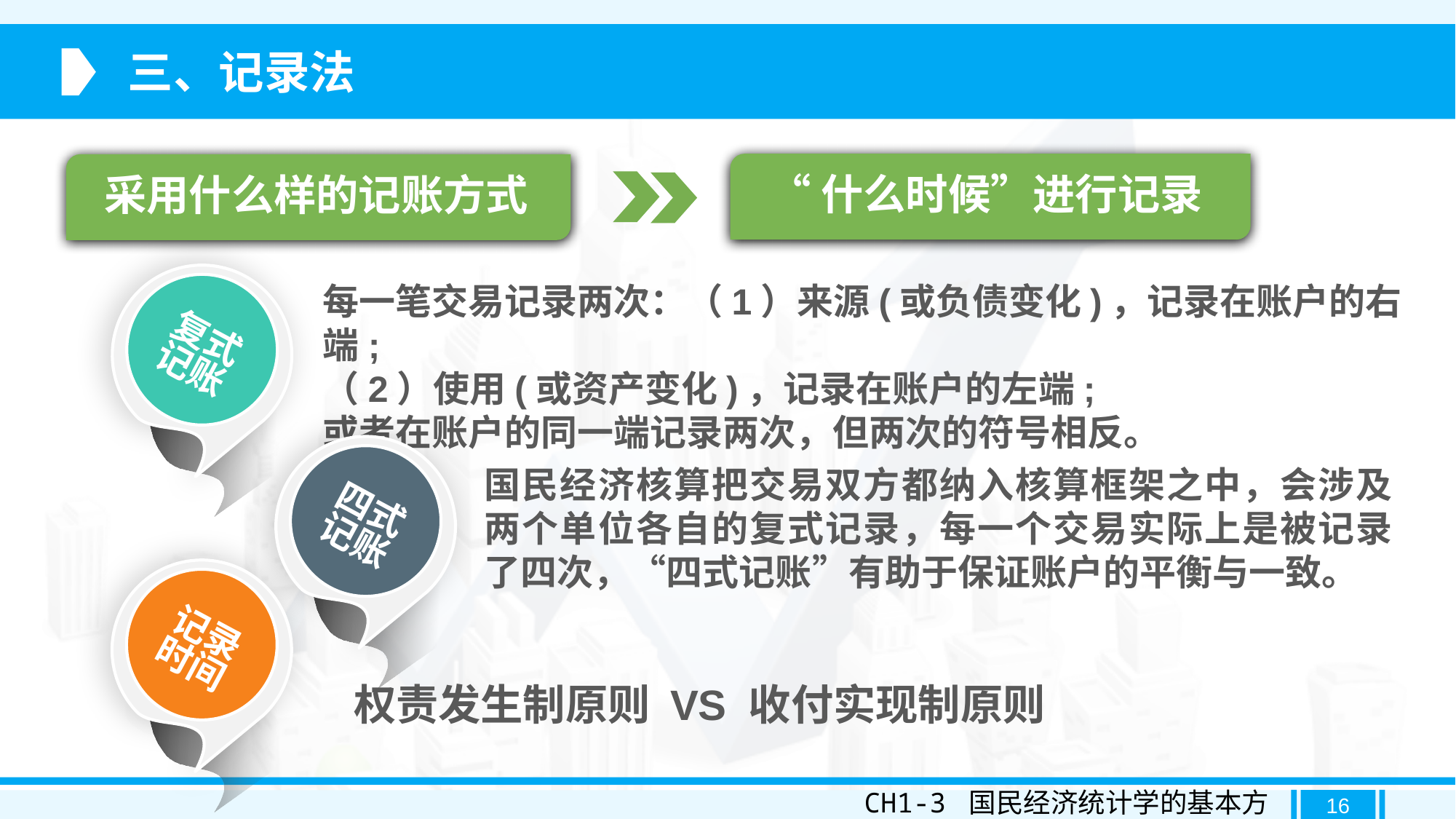

三、记录法

“什么时候”进行记录
采用什么样的记账方式

每一笔交易记录两次：（1）来源(或负债变化)，记录在账户的右端;
（2）使用(或资产变化)，记录在账户的左端;
或者在账户的同一端记录两次，但两次的符号相反。
复式
记账

国民经济核算把交易双方都纳入核算框架之中，会涉及两个单位各自的复式记录，每一个交易实际上是被记录了四次，“四式记账”有助于保证账户的平衡与一致。
四式
记账

记录
时间
权责发生制原则 VS 收付实现制原则
CH1-3 国民经济统计学的基本方法
16